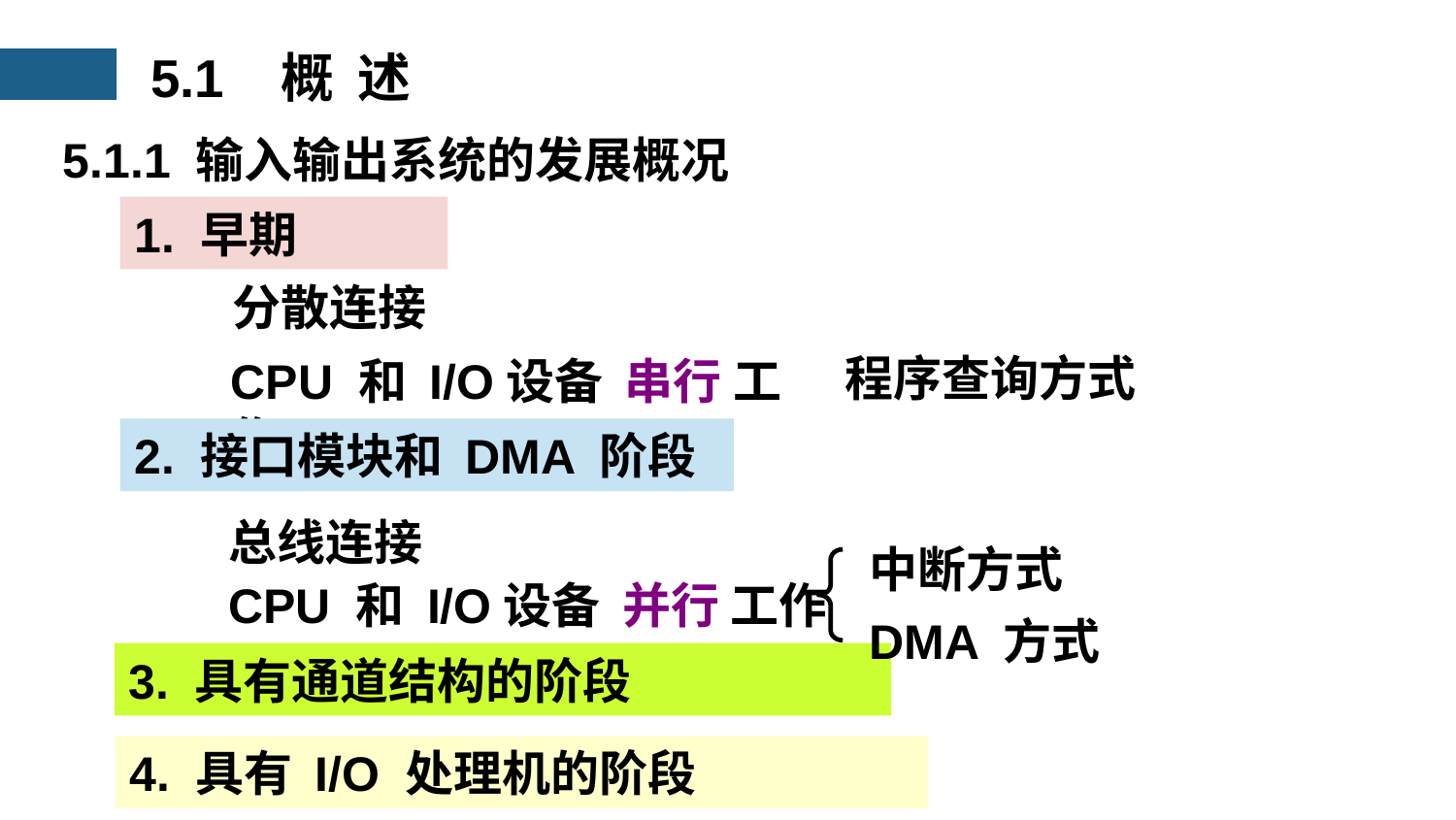

5.1   概  述
5.1.1 输入输出系统的发展概况
1. 早期
分散连接
程序查询方式
CPU 和 I/O设备  串行 工作
2. 接口模块和 DMA 阶段
总线连接
中断方式

CPU 和 I/O设备  并行 工作
DMA 方式
3. 具有通道结构的阶段
4. 具有 I/O 处理机的阶段